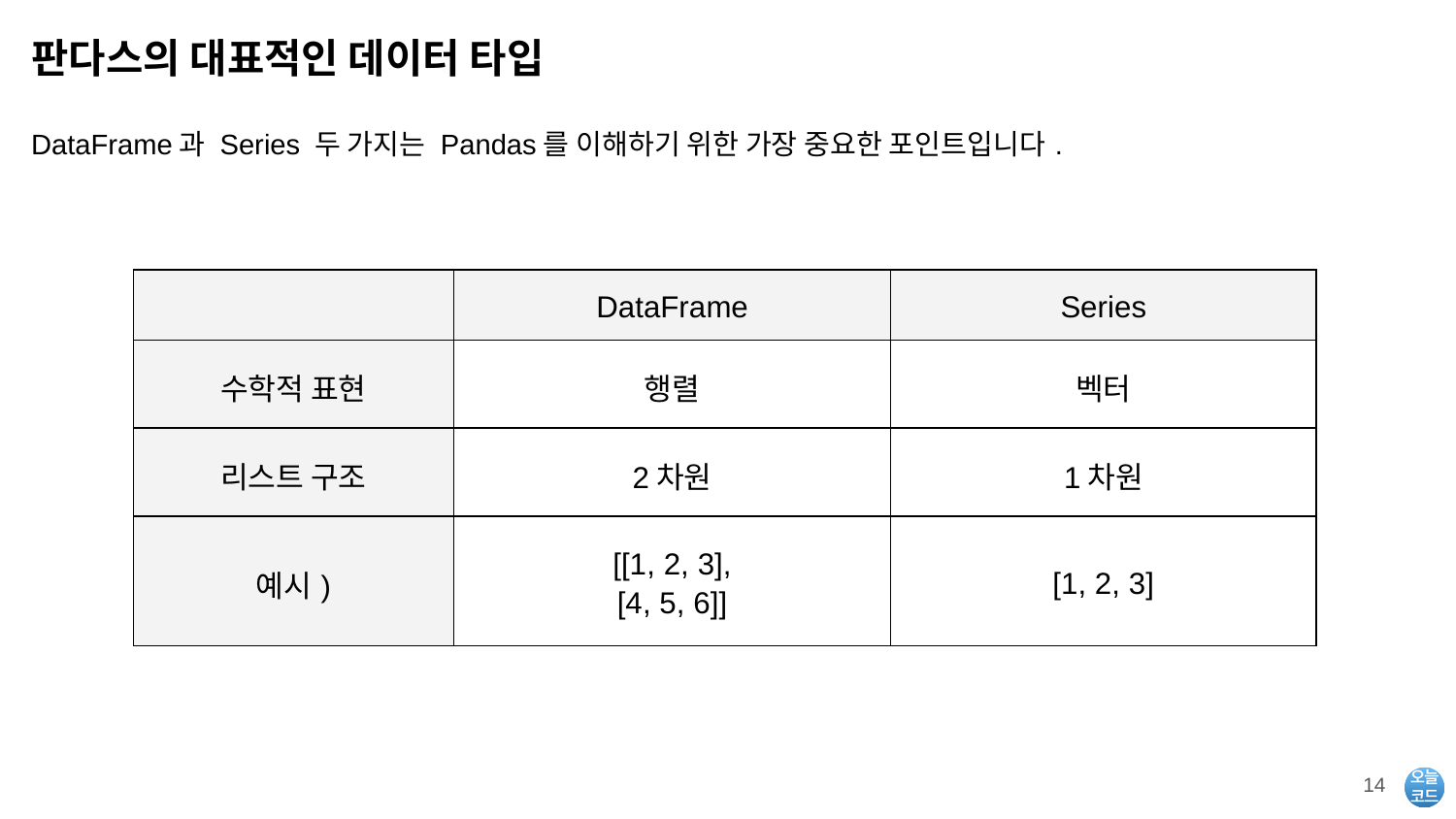

# 판다스의 대표적인 데이터 타입
DataFrame과 Series 두 가지는 Pandas를 이해하기 위한 가장 중요한 포인트입니다.

|  | DataFrame | Series |
| --- | --- | --- |
| 수학적 표현 | 행렬 | 벡터 |
| 리스트 구조 | 2차원 | 1차원 |
| 예시) | [[1, 2, 3], [4, 5, 6]] | [1, 2, 3] |
14